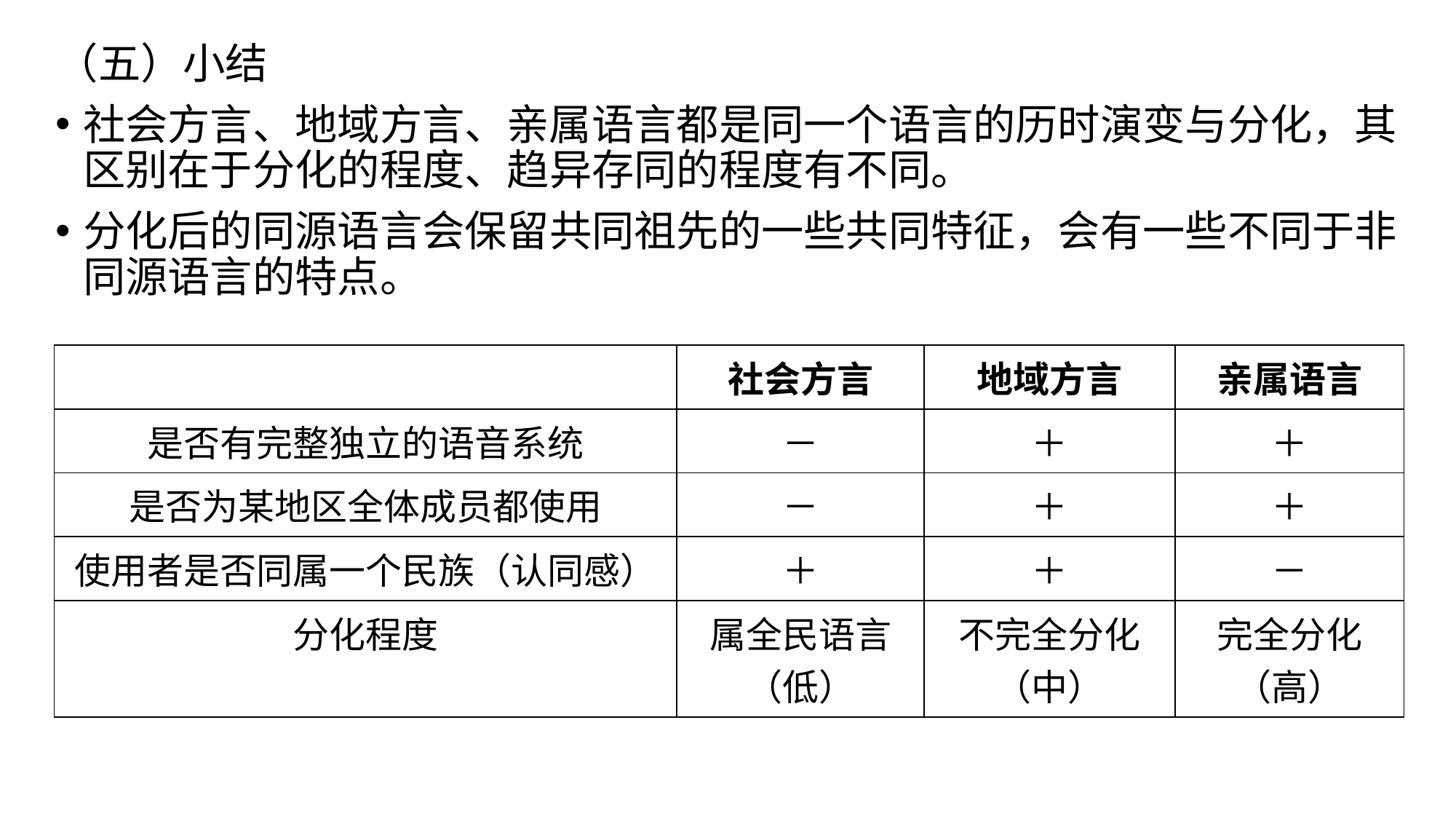

（五）小结
社会方言、地域方言、亲属语言都是同一个语言的历时演变与分化，其区别在于分化的程度、趋异存同的程度有不同。
分化后的同源语言会保留共同祖先的一些共同特征，会有一些不同于非同源语言的特点。
|  | 社会方言 | 地域方言 | 亲属语言 |
| --- | --- | --- | --- |
| 是否有完整独立的语音系统 | － | ＋ | ＋ |
| 是否为某地区全体成员都使用 | － | ＋ | ＋ |
| 使用者是否同属一个民族（认同感） | ＋ | ＋ | － |
| 分化程度 | 属全民语言 （低） | 不完全分化 （中） | 完全分化 （高） |